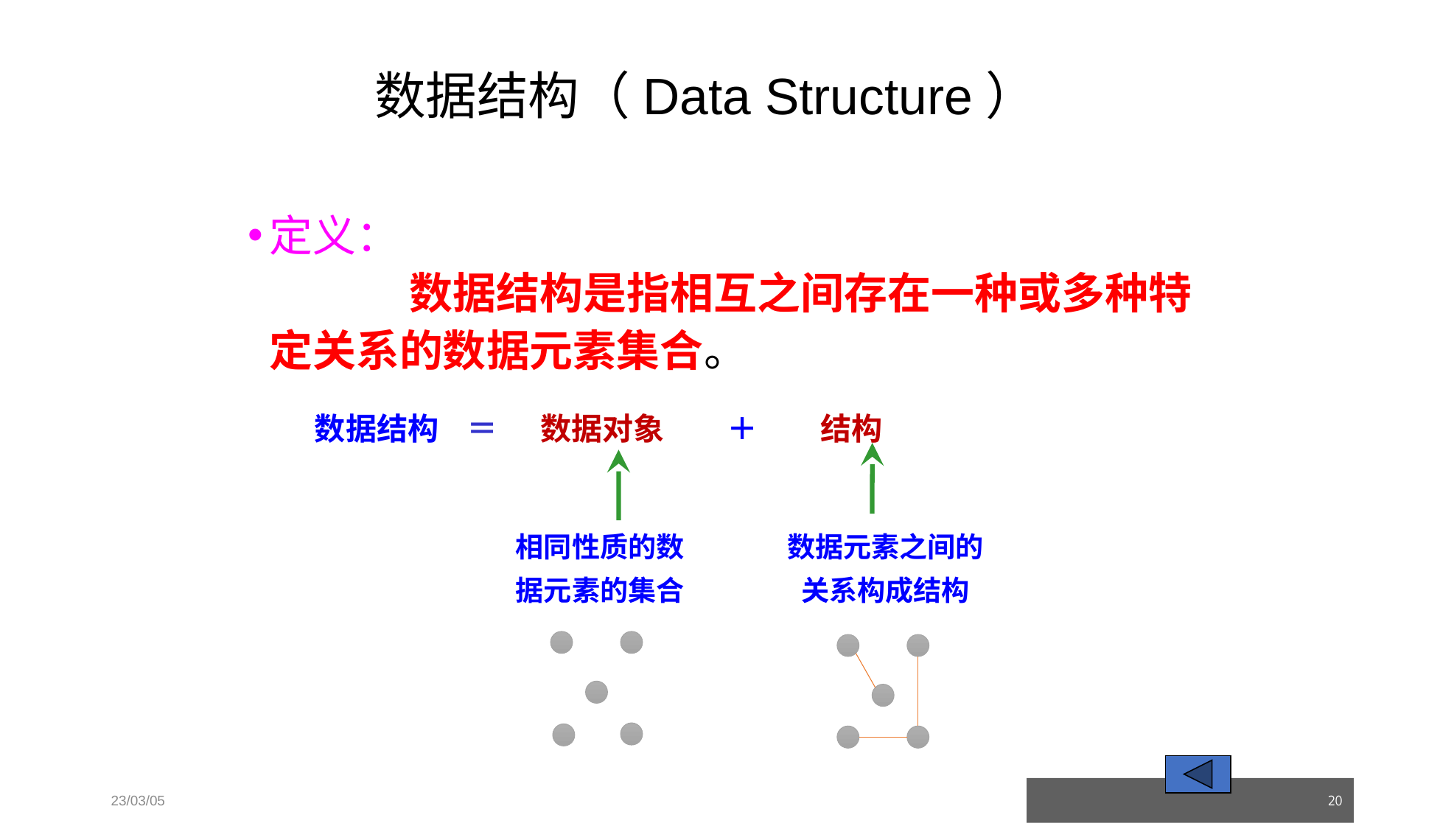

# 数据结构（Data Structure）
定义：
		  数据结构是指相互之间存在一种或多种特定关系的数据元素集合。
数据结构    ＝      数据对象　　＋　　结构

相同性质的数据元素的集合
数据元素之间的关系构成结构

23/03/05
20